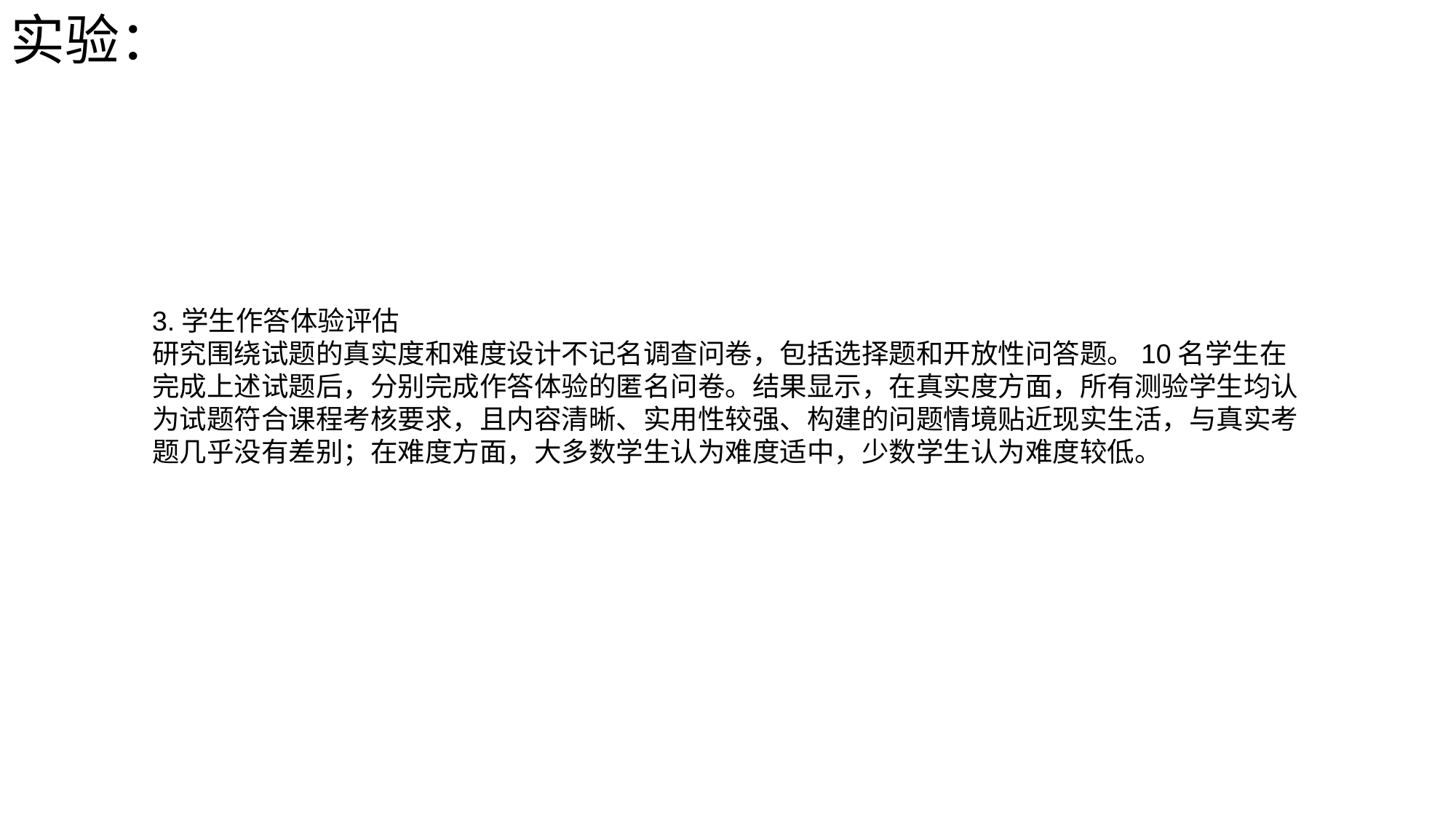

实验：
3.学生作答体验评估
研究围绕试题的真实度和难度设计不记名调查问卷，包括选择题和开放性问答题。10名学生在完成上述试题后，分别完成作答体验的匿名问卷。结果显示，在真实度方面，所有测验学生均认为试题符合课程考核要求，且内容清晰、实用性较强、构建的问题情境贴近现实生活，与真实考题几乎没有差别；在难度方面，大多数学生认为难度适中，少数学生认为难度较低。